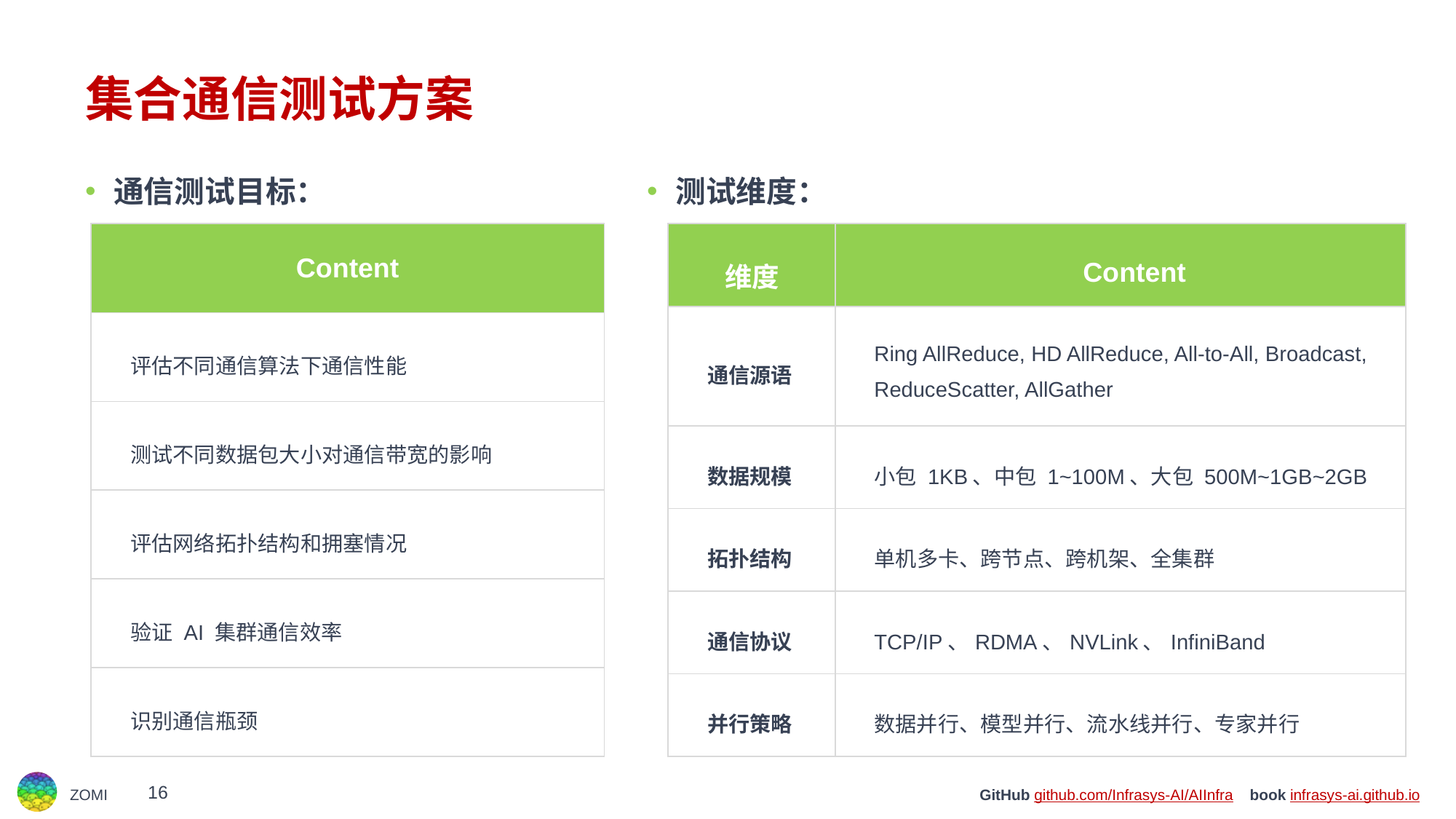

# 集合通信测试方案
通信测试目标：
测试维度：
| Content |
| --- |
| 评估不同通信算法下通信性能 |
| 测试不同数据包大小对通信带宽的影响 |
| 评估网络拓扑结构和拥塞情况 |
| 验证 AI 集群通信效率 |
| 识别通信瓶颈 |
| 维度 | Content |
| --- | --- |
| 通信源语 | Ring AllReduce, HD AllReduce, All-to-All, Broadcast, ReduceScatter, AllGather |
| 数据规模 | 小包 1KB、中包 1~100M、大包 500M~1GB~2GB |
| 拓扑结构 | 单机多卡、跨节点、跨机架、全集群 |
| 通信协议 | TCP/IP、RDMA、NVLink、InfiniBand |
| 并行策略 | 数据并行、模型并行、流水线并行、专家并行 |